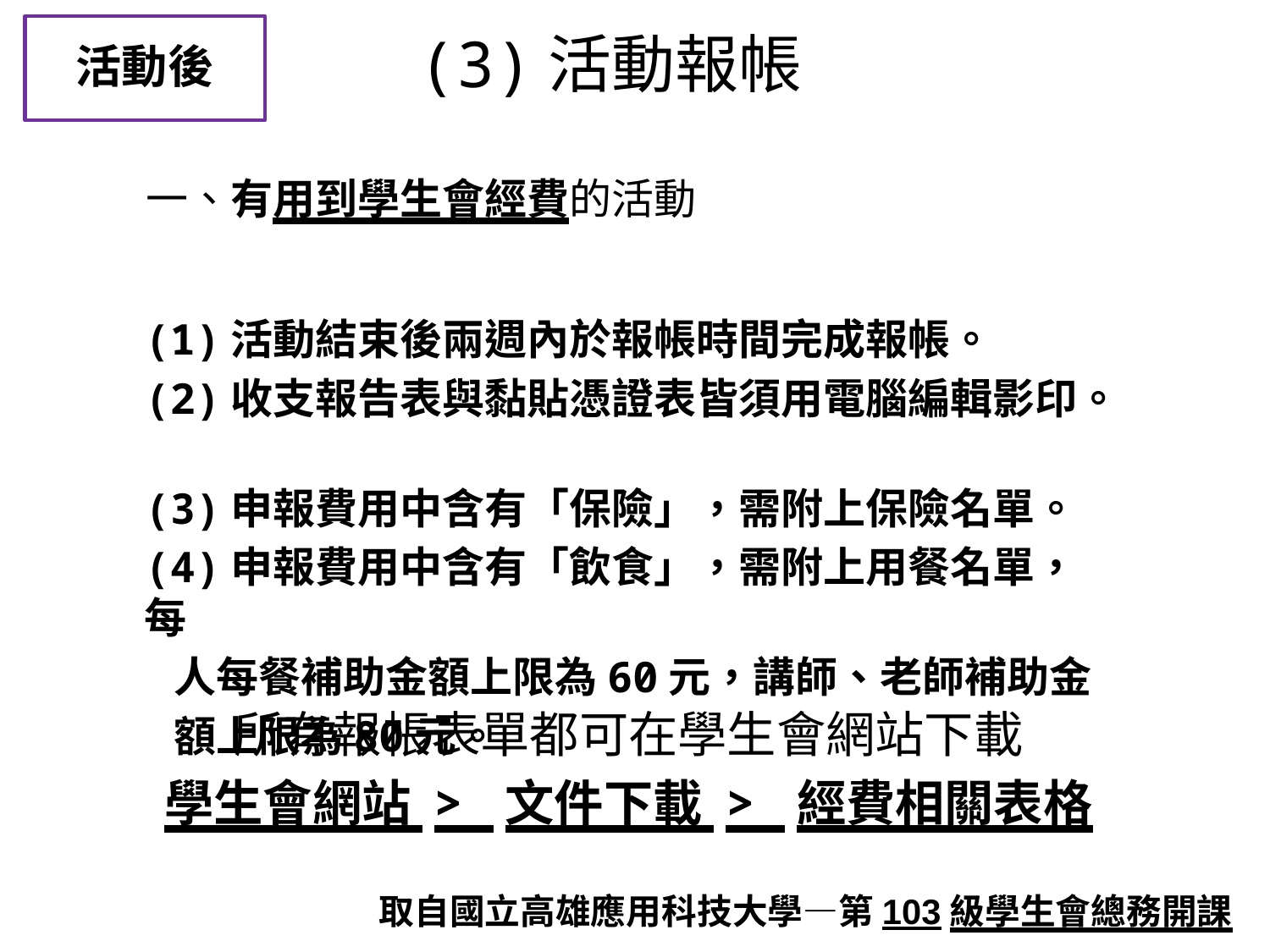

活動後
(3)活動報帳
一、有用到學生會經費的活動
(1)活動結束後兩週內於報帳時間完成報帳。
(2)收支報告表與黏貼憑證表皆須用電腦編輯影印。
(3)申報費用中含有「保險」，需附上保險名單。
(4)申報費用中含有「飲食」，需附上用餐名單，每
  人每餐補助金額上限為60元，講師、老師補助金
  額上限為80元。

所有報帳表單都可在學生會網站下載
學生會網站 > 文件下載 > 經費相關表格
取自國立高雄應用科技大學—第103級學生會總務開課